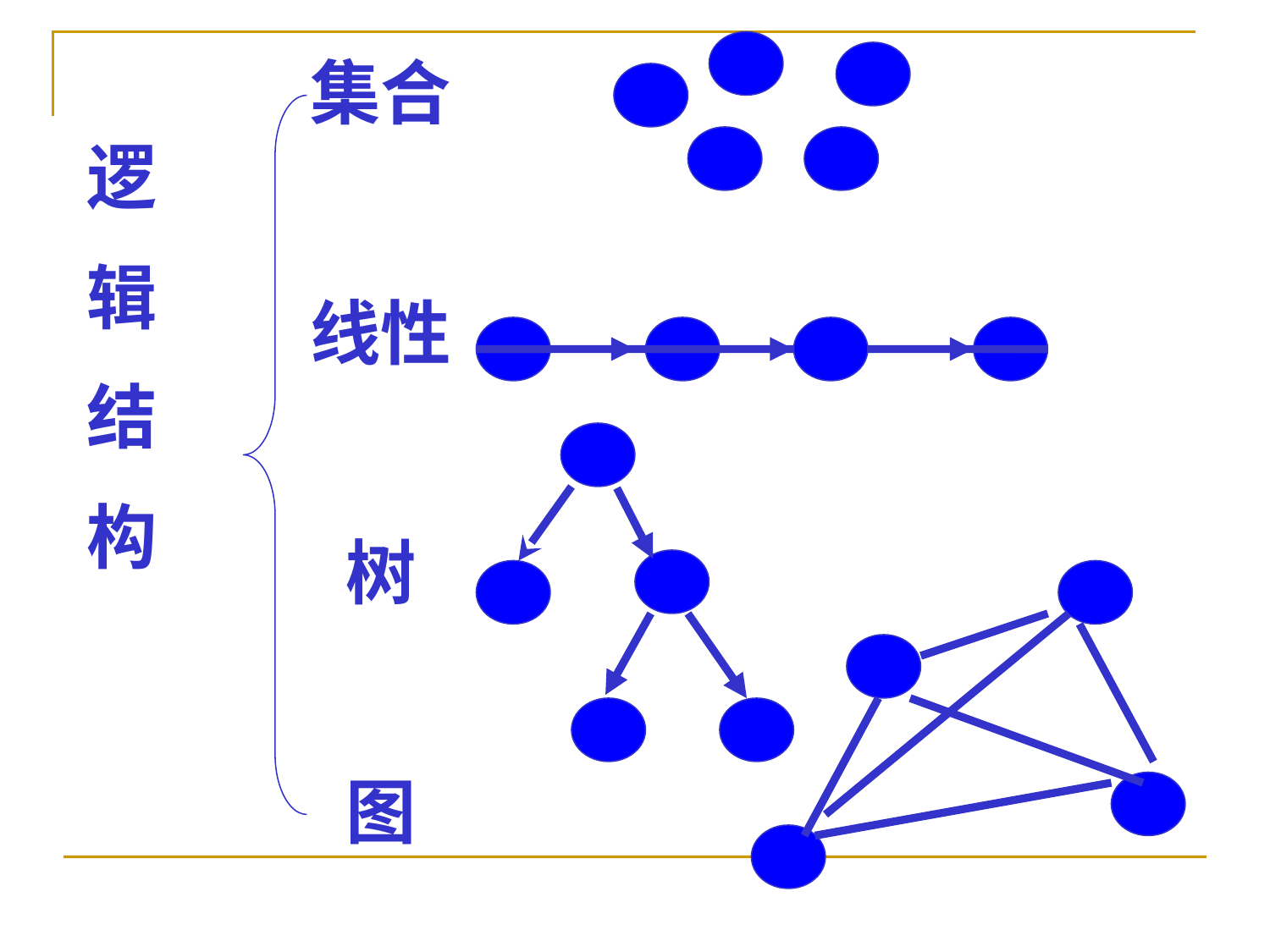

集合

线性

树

图

逻
辑
结
构